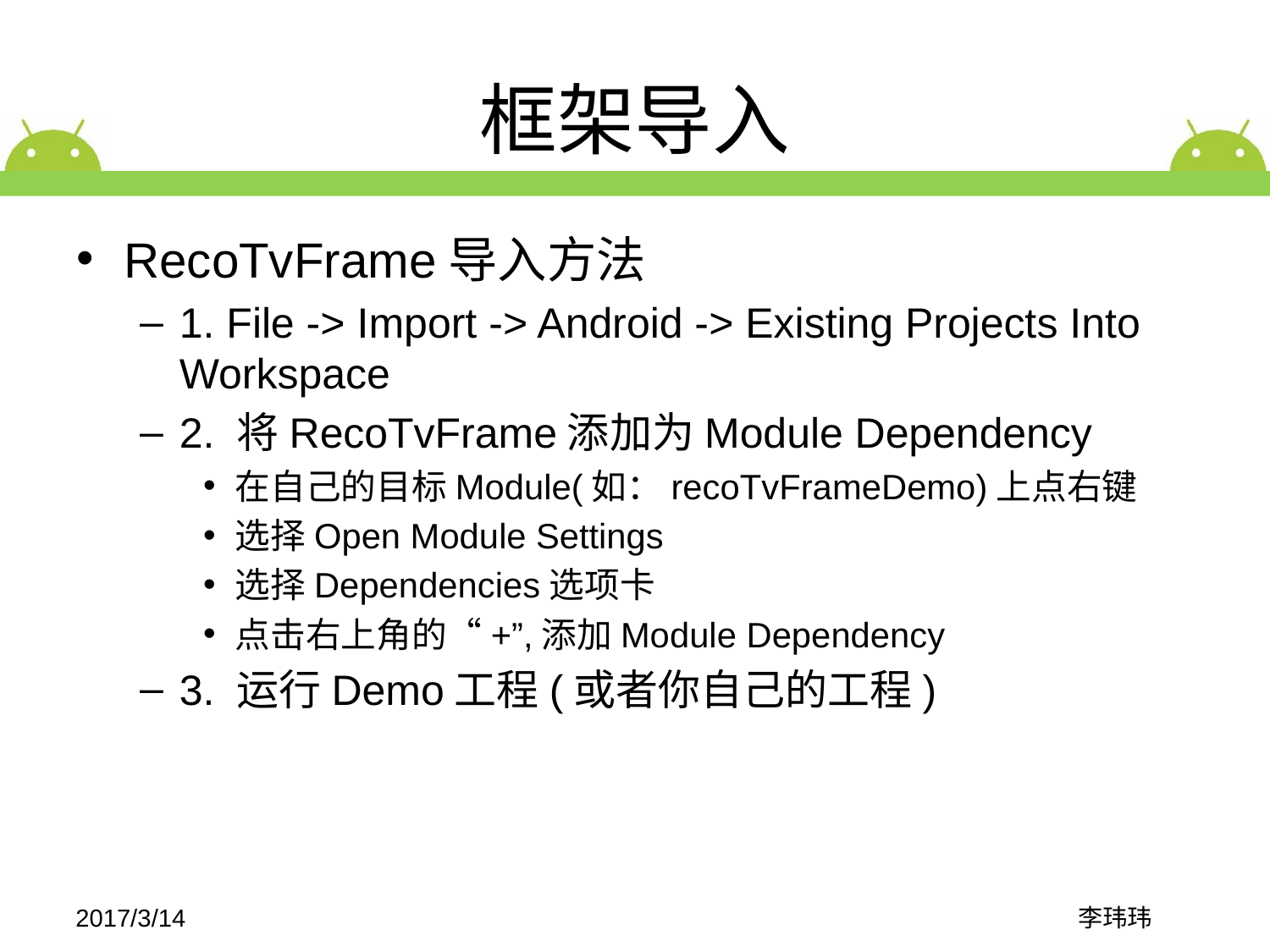

# 框架导入
RecoTvFrame导入方法
1. File -> Import -> Android -> Existing Projects Into Workspace
2. 将RecoTvFrame添加为Module Dependency
在自己的目标Module(如：recoTvFrameDemo)上点右键
选择Open Module Settings
选择Dependencies选项卡
点击右上角的“+”,添加Module Dependency
3. 运行Demo工程(或者你自己的工程)